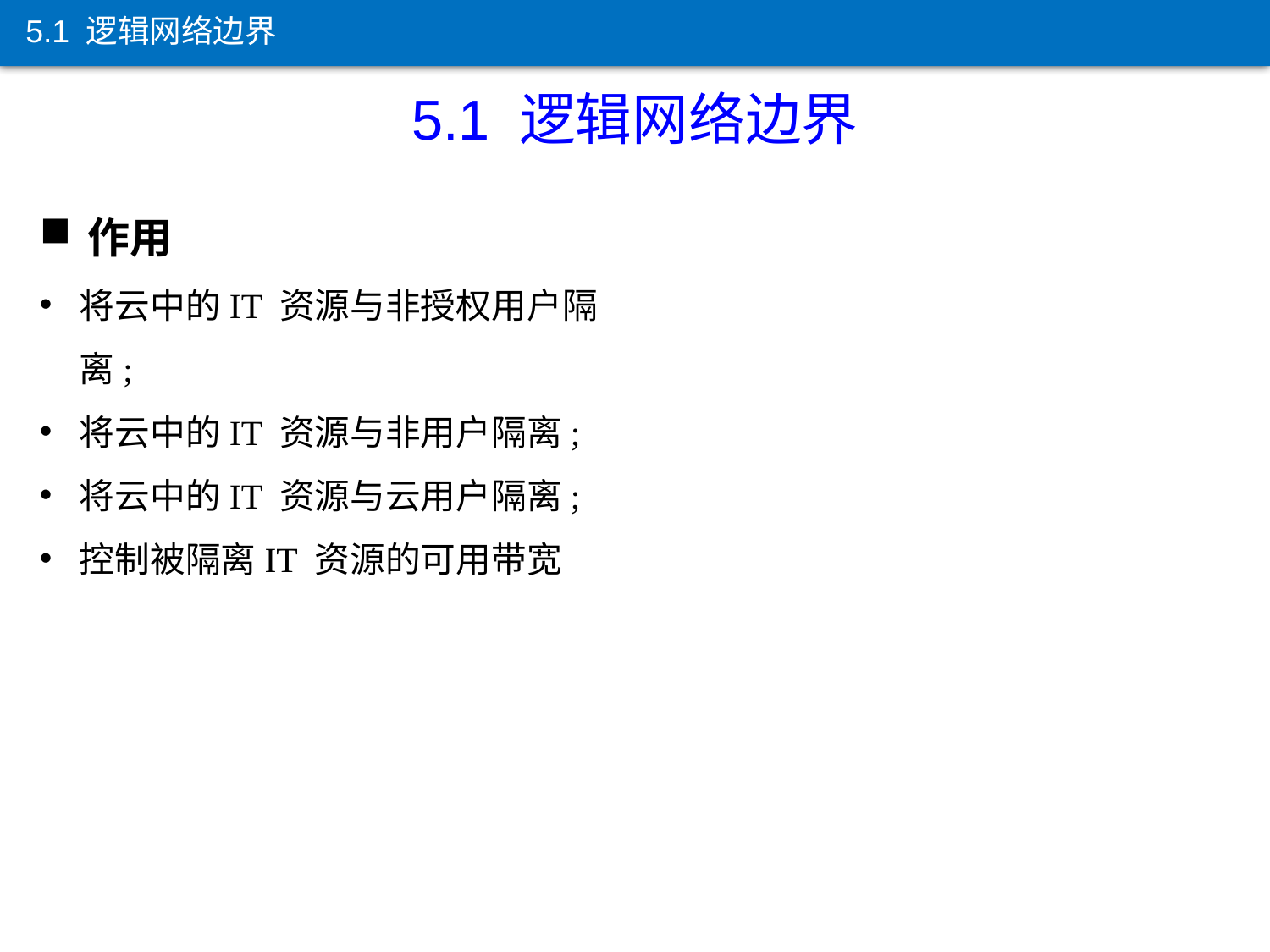

5.1 逻辑网络边界
5.1 逻辑网络边界
作用
将云中的IT 资源与非授权用户隔离;
将云中的IT 资源与非用户隔离;
将云中的IT 资源与云用户隔离;
控制被隔离IT 资源的可用带宽
8